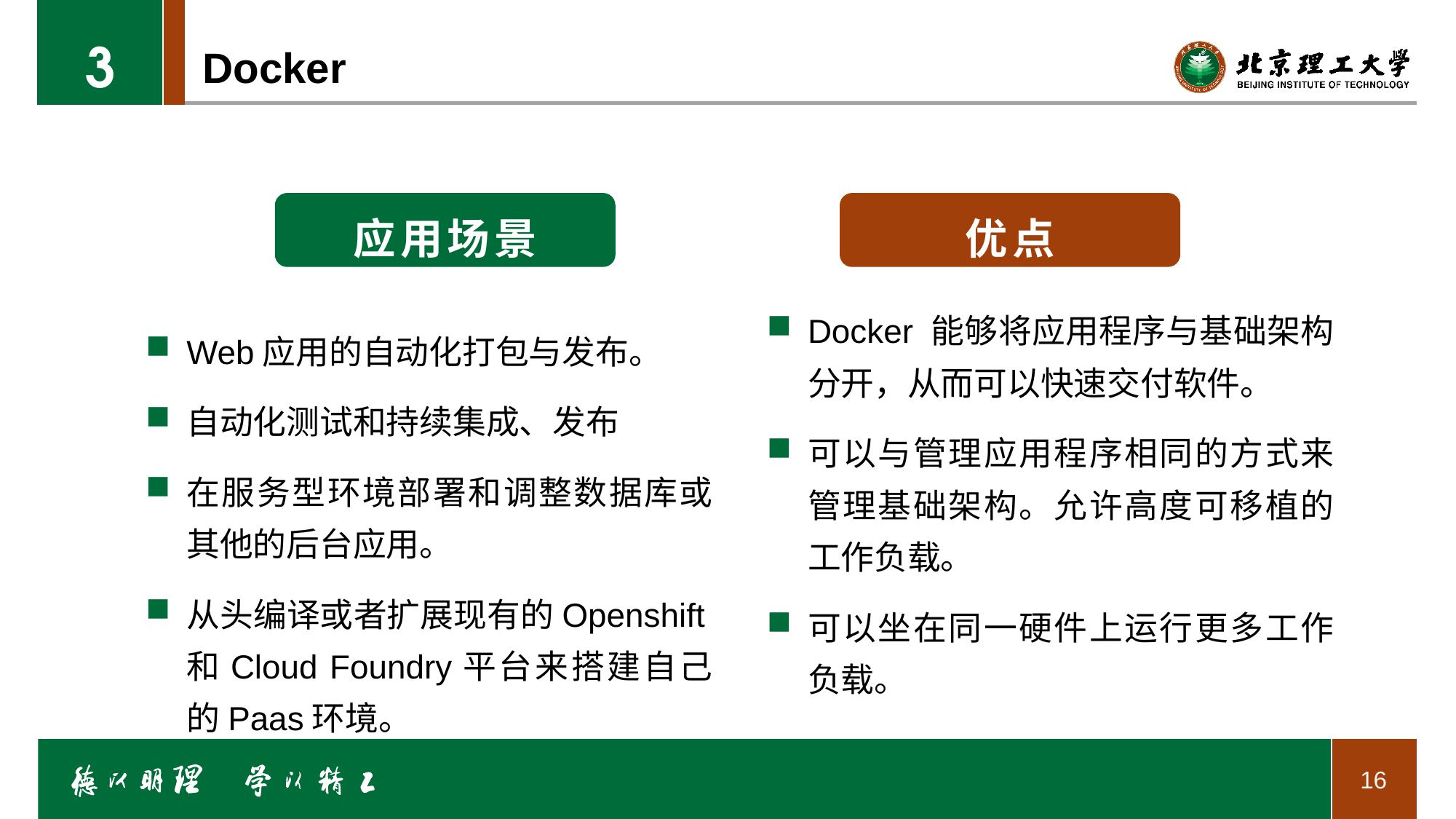

3
# Docker
应用场景
优点
Docker 能够将应用程序与基础架构分开，从而可以快速交付软件。
可以与管理应用程序相同的方式来管理基础架构。允许高度可移植的工作负载。
可以坐在同一硬件上运行更多工作负载。
Web应用的自动化打包与发布。
自动化测试和持续集成、发布
在服务型环境部署和调整数据库或其他的后台应用。
从头编译或者扩展现有的Openshift和Cloud Foundry平台来搭建自己的Paas环境。